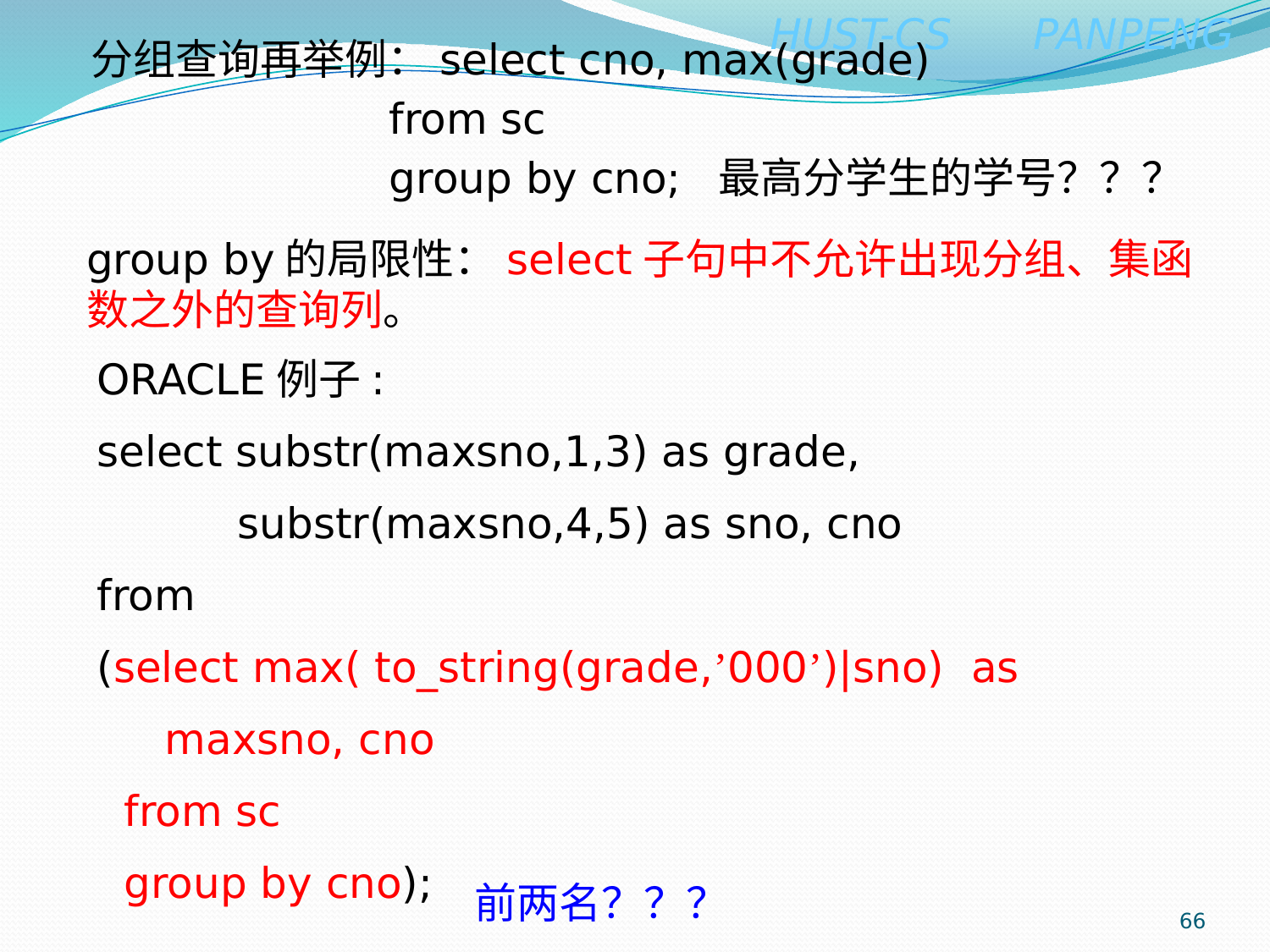

分组查询再举例：select cno, max(grade)
                      from sc
                      group by cno;  最高分学生的学号？？？
group by的局限性：select子句中不允许出现分组、集函数之外的查询列。
ORACLE例子:
select substr(maxsno,1,3) as grade,
	 substr(maxsno,4,5) as sno, cno
from
(select max( to_string(grade,’000’)|sno)  as
     maxsno, cno
  from sc
  group by cno);
前两名？？？
66